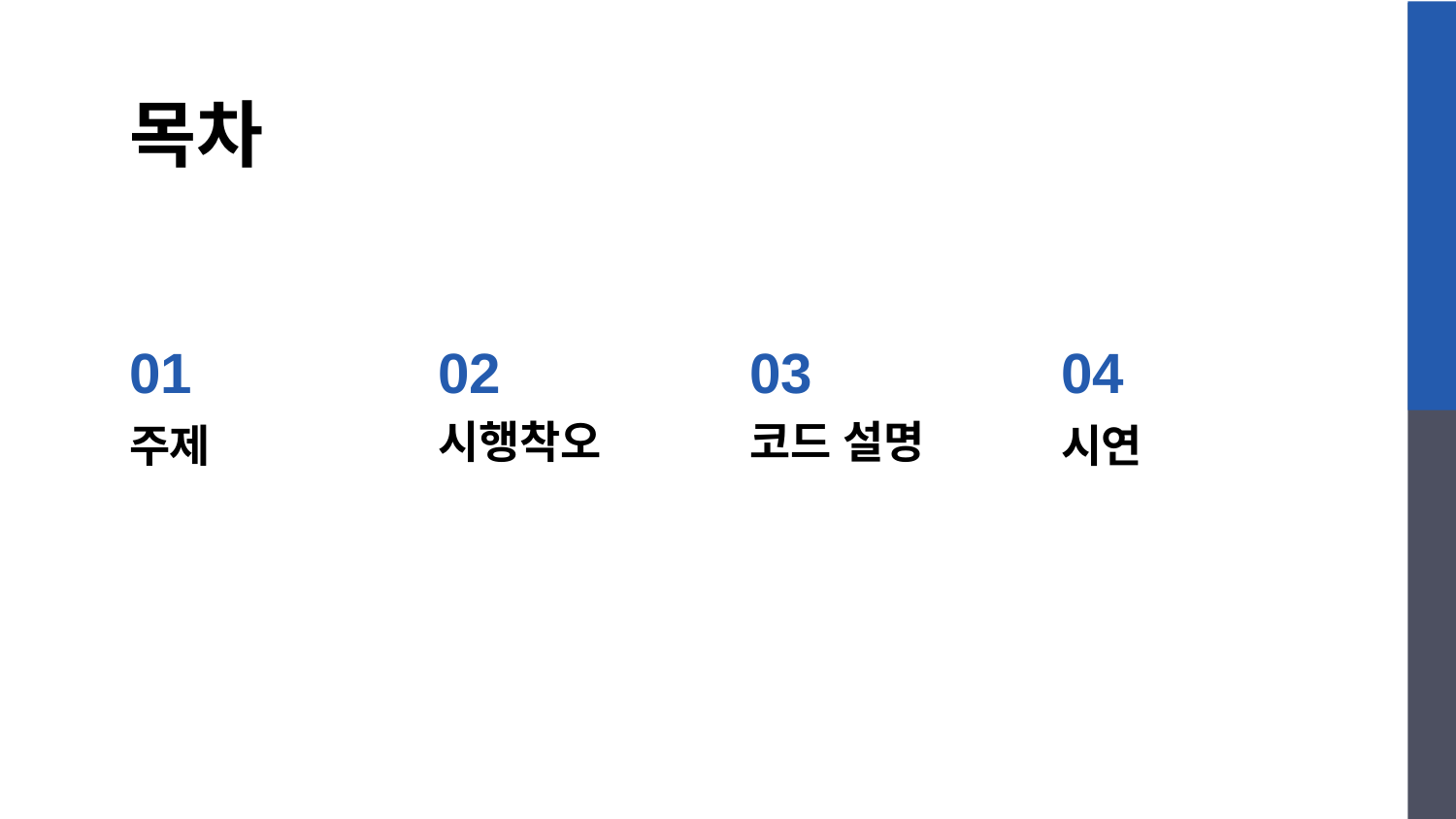

# 목차
01
02
03
04
시행착오
코드 설명
주제
시연